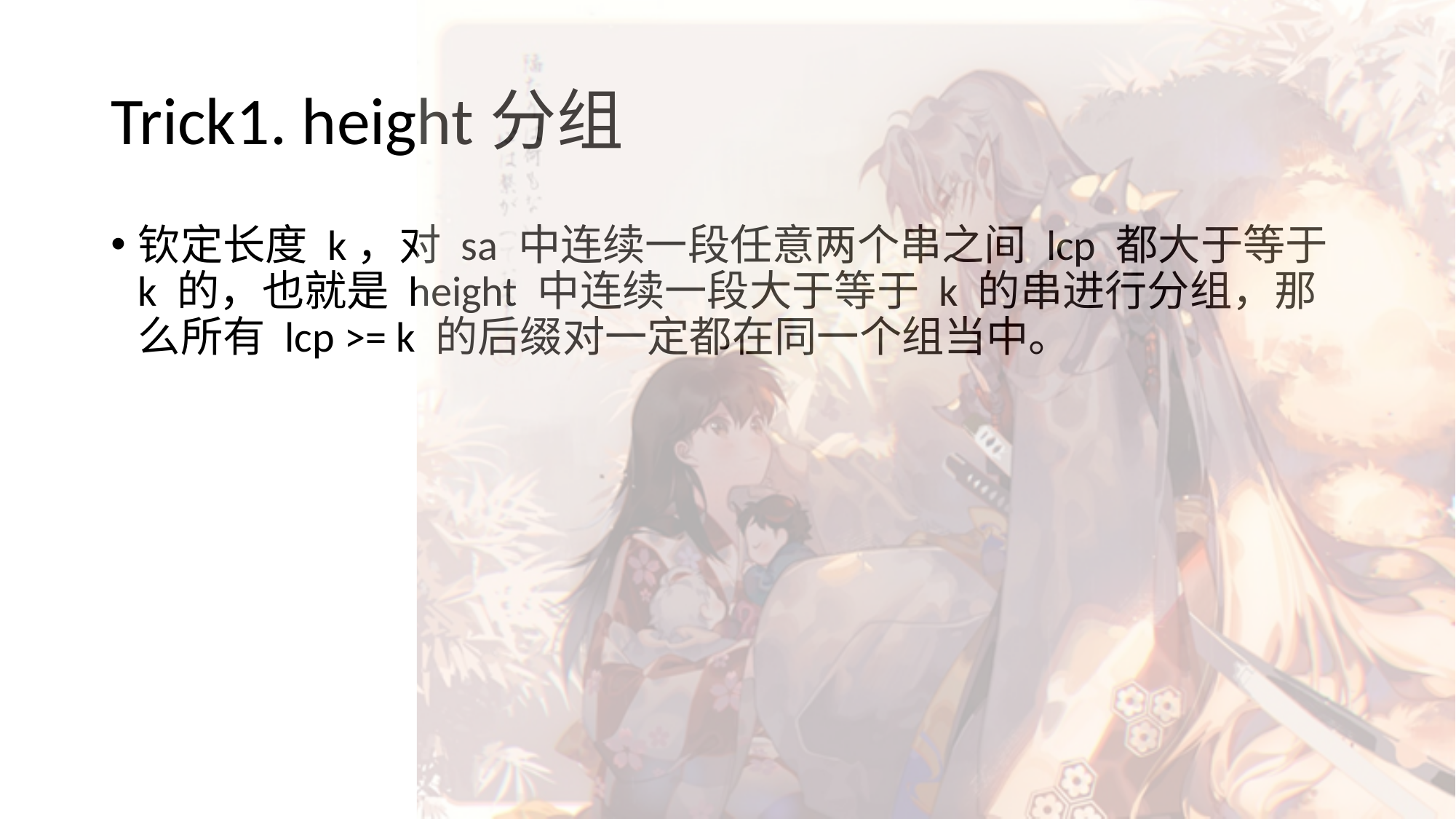

# Trick1. height分组
钦定长度 k，对 sa 中连续一段任意两个串之间 lcp 都大于等于 k 的，也就是 height 中连续一段大于等于 k 的串进行分组，那么所有 lcp >= k 的后缀对一定都在同一个组当中。